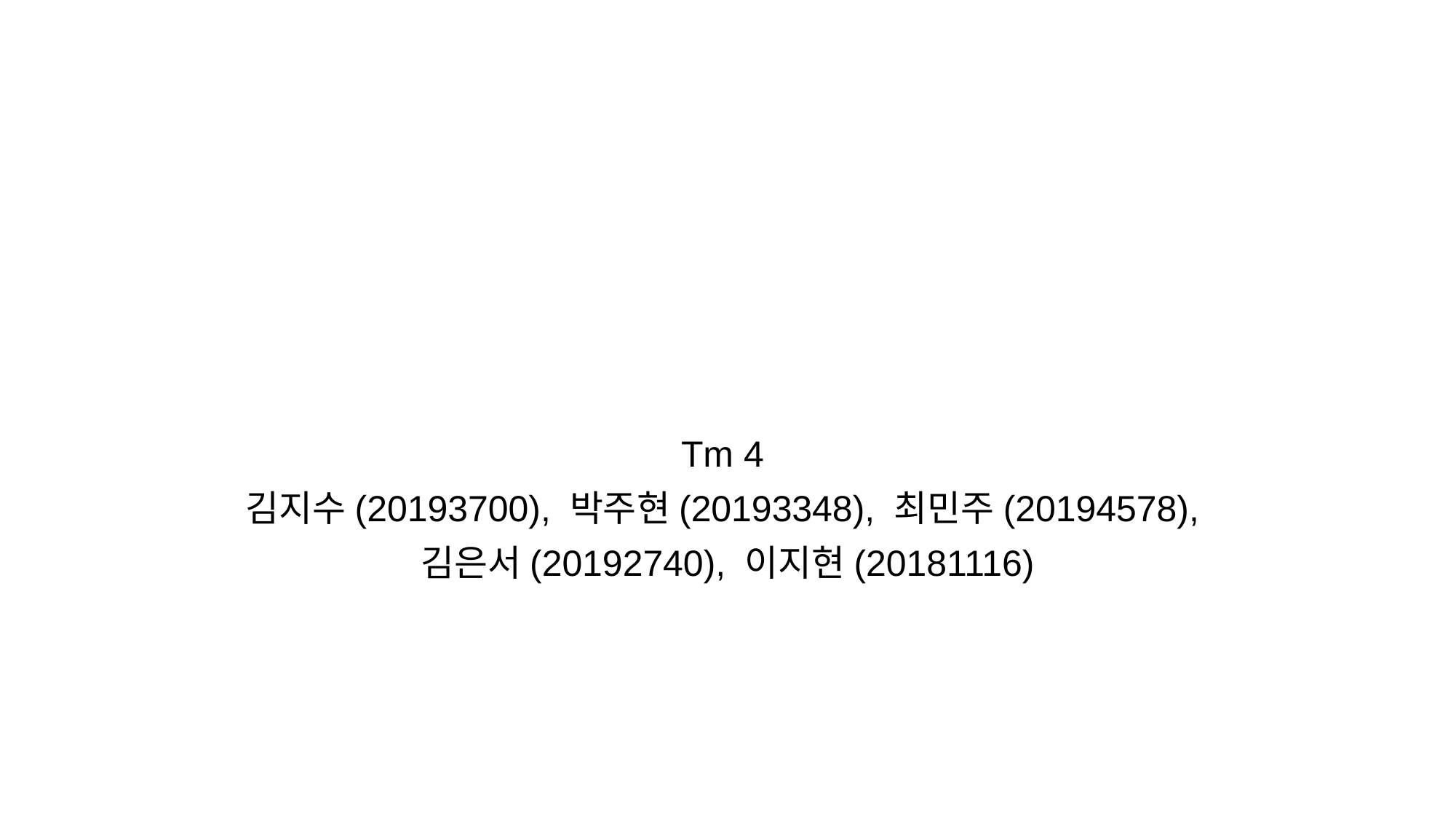

Tm 4
김지수(20193700), 박주현(20193348), 최민주(20194578),
김은서(20192740), 이지현(20181116)